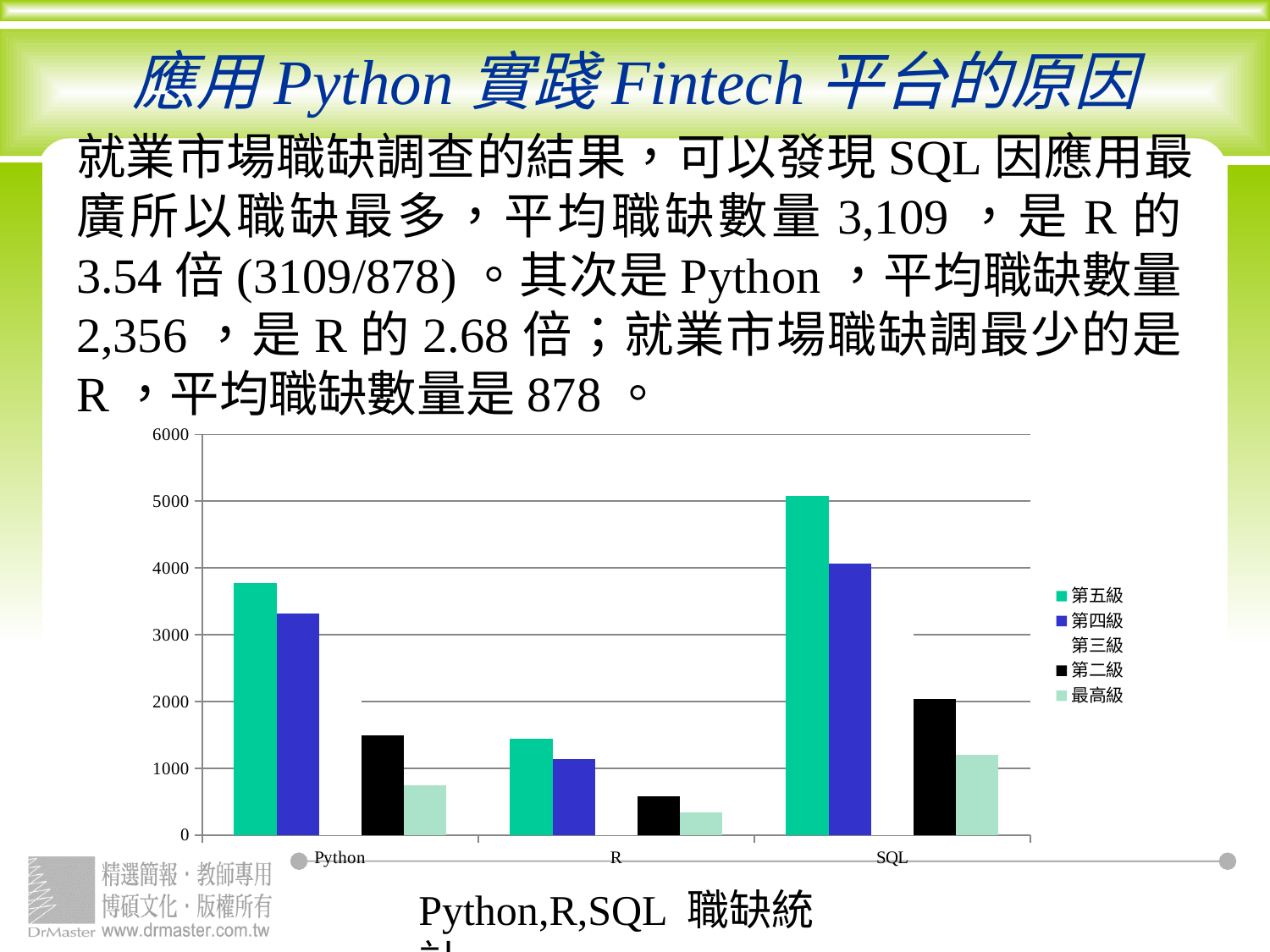

# 應用Python實踐Fintech平台的原因
就業市場職缺調查的結果，可以發現SQL因應用最廣所以職缺最多，平均職缺數量3,109，是R的3.54倍(3109/878)。其次是Python，平均職缺數量2,356，是R的2.68倍；就業市場職缺調最少的是R，平均職缺數量是878。

### Chart

| Category | 第五級 | 第四級 | 第三級 | 第二級 | 最高級 |
|---|---|---|---|---|---|
| Python | 3776.0 | 3316.0 | 2451.0 | 1492.0 | 744.0 |
| R | 1437.0 | 1138.0 | 894.0 | 583.0 | 338.0 |
| SQL | 5084.0 | 4068.0 | 3152.0 | 2042.0 | 1201.0 |
Python,R,SQL 職缺統計